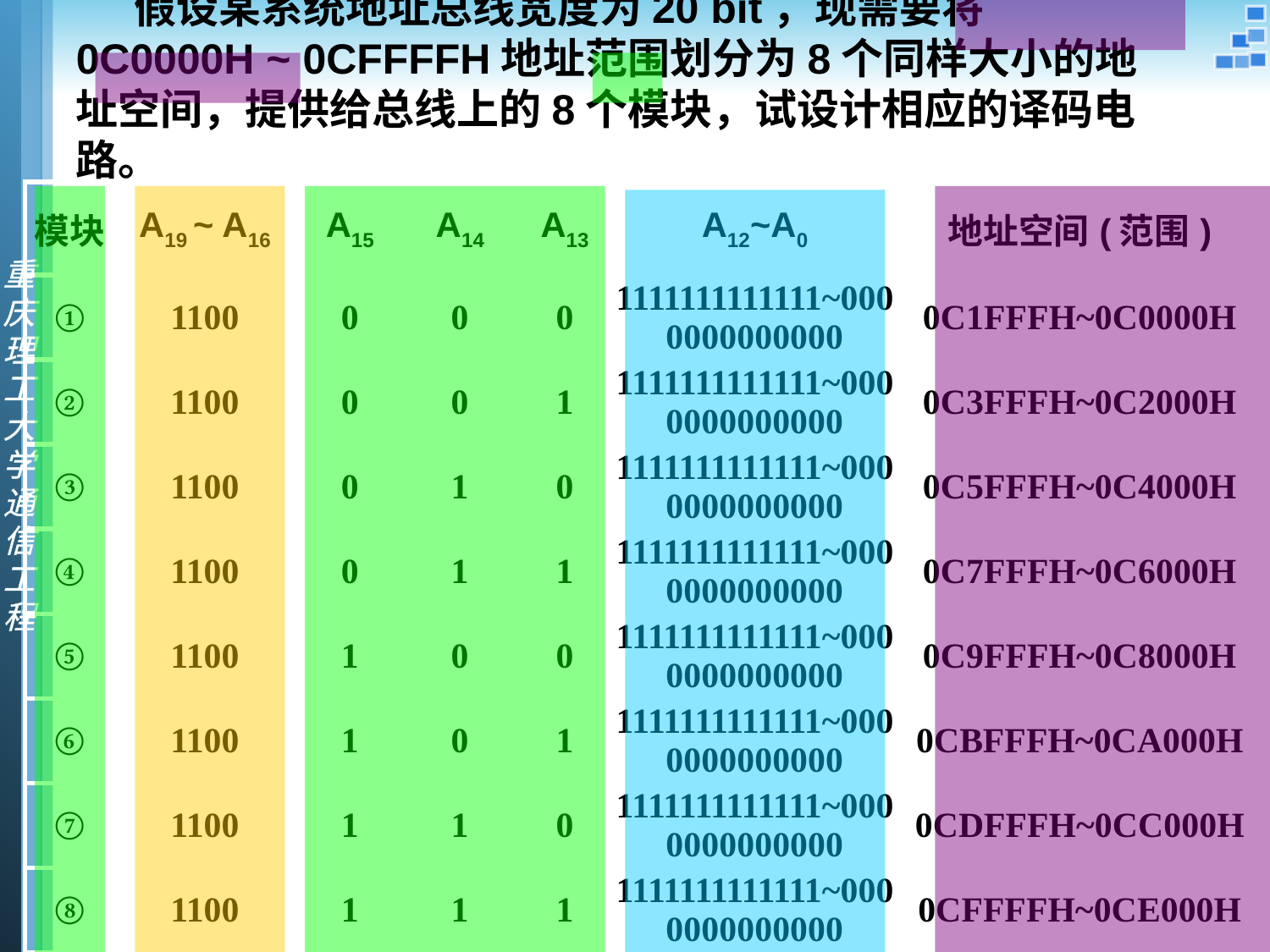

假设某系统地址总线宽度为20 bit，现需要将0C0000H ~ 0CFFFFH地址范围划分为8个同样大小的地址空间，提供给总线上的8个模块，试设计相应的译码电路。

| 模块 | A19 ~ A16 | A15 | A14 | A13 | A12~A0 | 地址空间(范围) |
| --- | --- | --- | --- | --- | --- | --- |
| ① | 1100 | 0 | 0 | 0 | 1111111111111~0000000000000 | 0C1FFFH~0C0000H |
| ② | 1100 | 0 | 0 | 1 | 1111111111111~0000000000000 | 0C3FFFH~0C2000H |
| ③ | 1100 | 0 | 1 | 0 | 1111111111111~0000000000000 | 0C5FFFH~0C4000H |
| ④ | 1100 | 0 | 1 | 1 | 1111111111111~0000000000000 | 0C7FFFH~0C6000H |
| ⑤ | 1100 | 1 | 0 | 0 | 1111111111111~0000000000000 | 0C9FFFH~0C8000H |
| ⑥ | 1100 | 1 | 0 | 1 | 1111111111111~0000000000000 | 0CBFFFH~0CA000H |
| ⑦ | 1100 | 1 | 1 | 0 | 1111111111111~0000000000000 | 0CDFFFH~0CC000H |
| ⑧ | 1100 | 1 | 1 | 1 | 1111111111111~0000000000000 | 0CFFFFH~0CE000H |